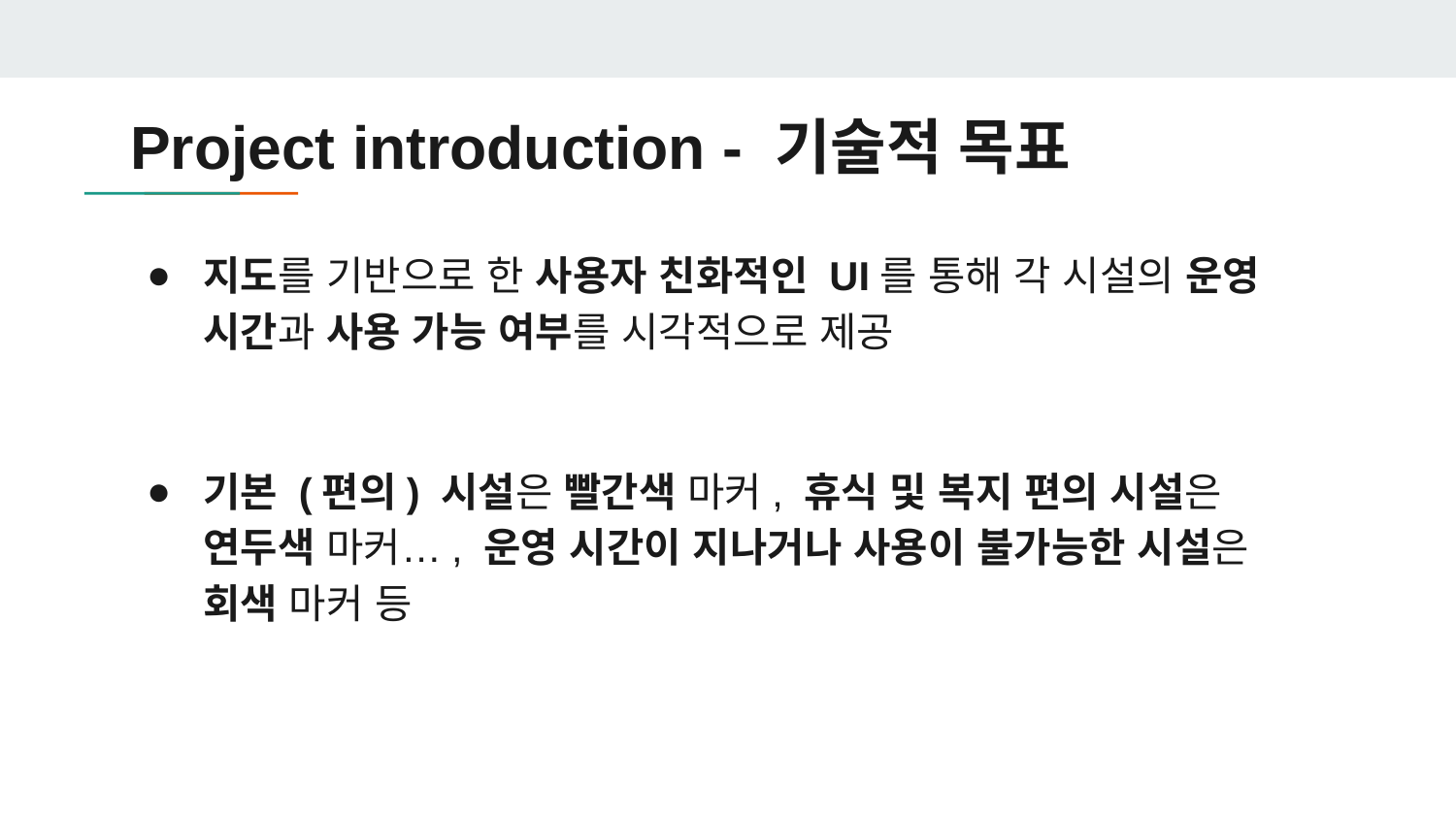

# Project introduction - 기술적 목표

지도를 기반으로 한 사용자 친화적인 UI를 통해 각 시설의 운영 시간과 사용 가능 여부를 시각적으로 제공

기본 (편의) 시설은 빨간색 마커, 휴식 및 복지 편의 시설은 연두색 마커…, 운영 시간이 지나거나 사용이 불가능한 시설은 회색 마커 등